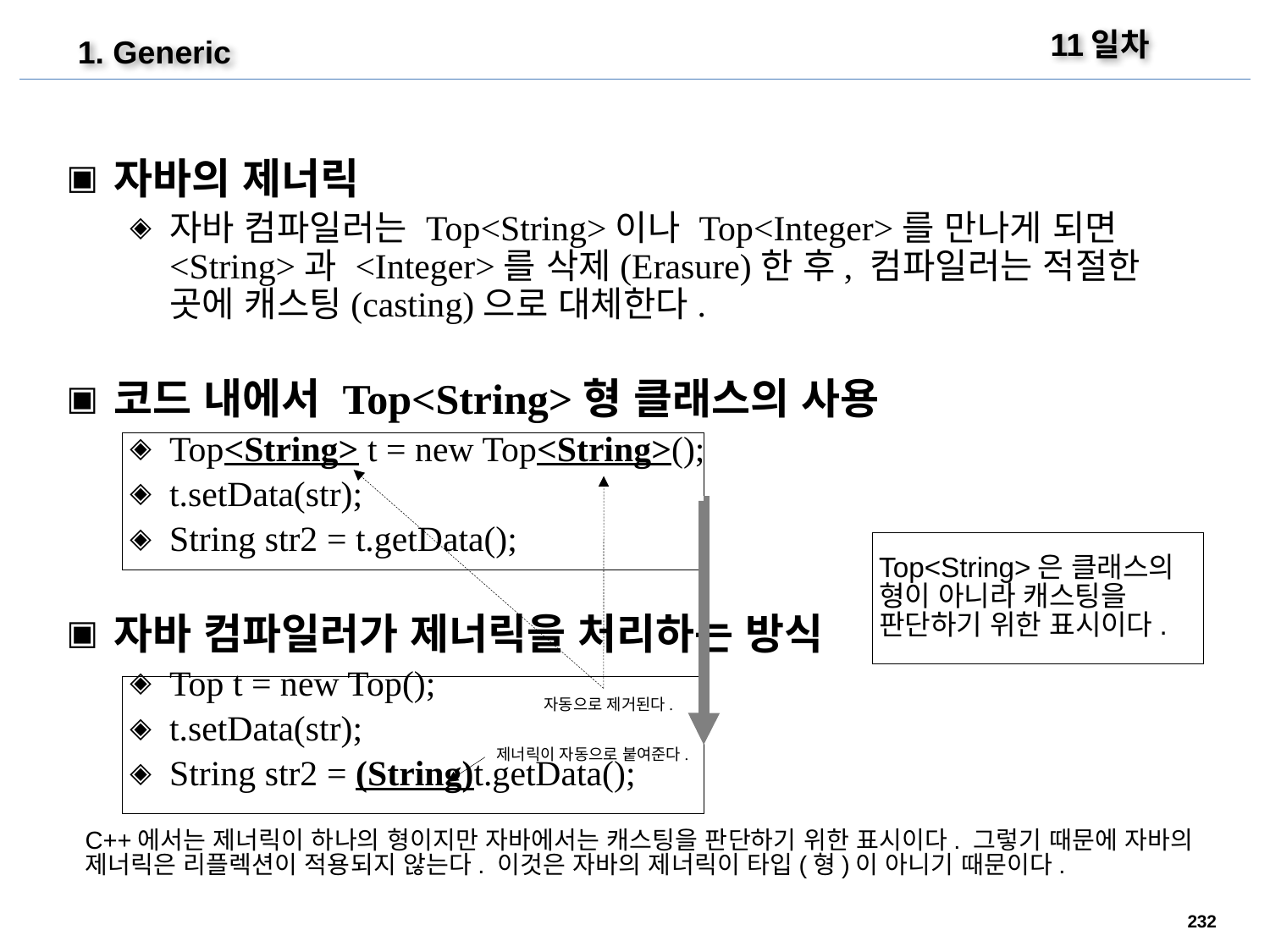

11일차
1. Generic
자바의 제너릭
자바 컴파일러는 Top<String>이나 Top<Integer>를 만나게 되면 <String>과 <Integer>를 삭제(Erasure)한 후, 컴파일러는 적절한 곳에 캐스팅(casting)으로 대체한다.

코드 내에서 Top<String>형 클래스의 사용
Top<String> t = new Top<String>();
t.setData(str);
String str2 = t.getData();

자바 컴파일러가 제너릭을 처리하는 방식
Top t = new Top();
t.setData(str);
String str2 = (String)t.getData();

Top<String>은 클래스의 형이 아니라 캐스팅을 판단하기 위한 표시이다.

자동으로 제거된다.
제너릭이 자동으로 붙여준다.

C++에서는 제너릭이 하나의 형이지만 자바에서는 캐스팅을 판단하기 위한 표시이다. 그렇기 때문에 자바의 제너릭은 리플렉션이 적용되지 않는다. 이것은 자바의 제너릭이 타입(형)이 아니기 때문이다.